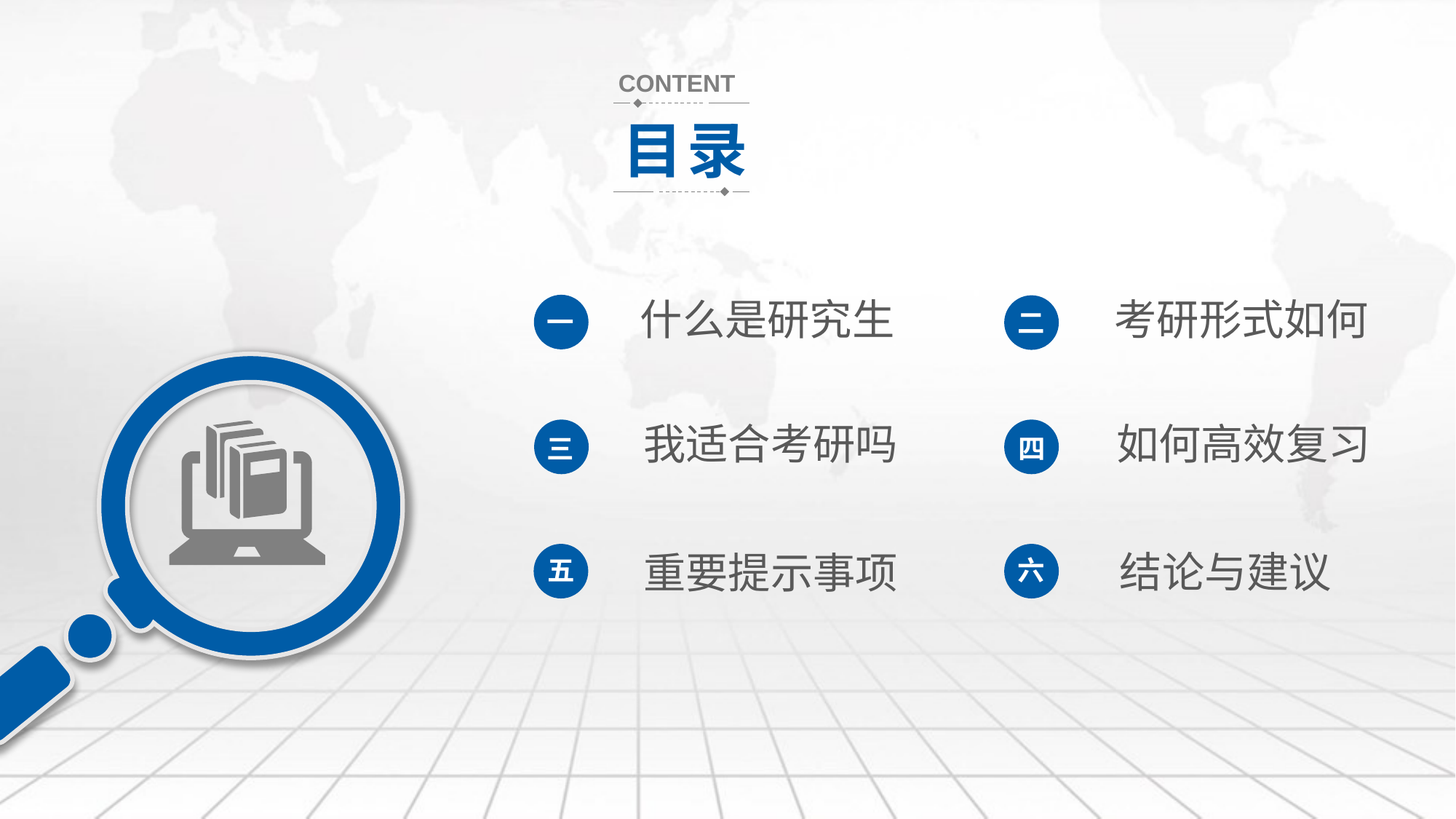

CONTENT
目录
什么是研究生
考研形式如何

一

二

我适合考研吗
如何高效复习

三

四
结论与建议
重要提示事项

五

六